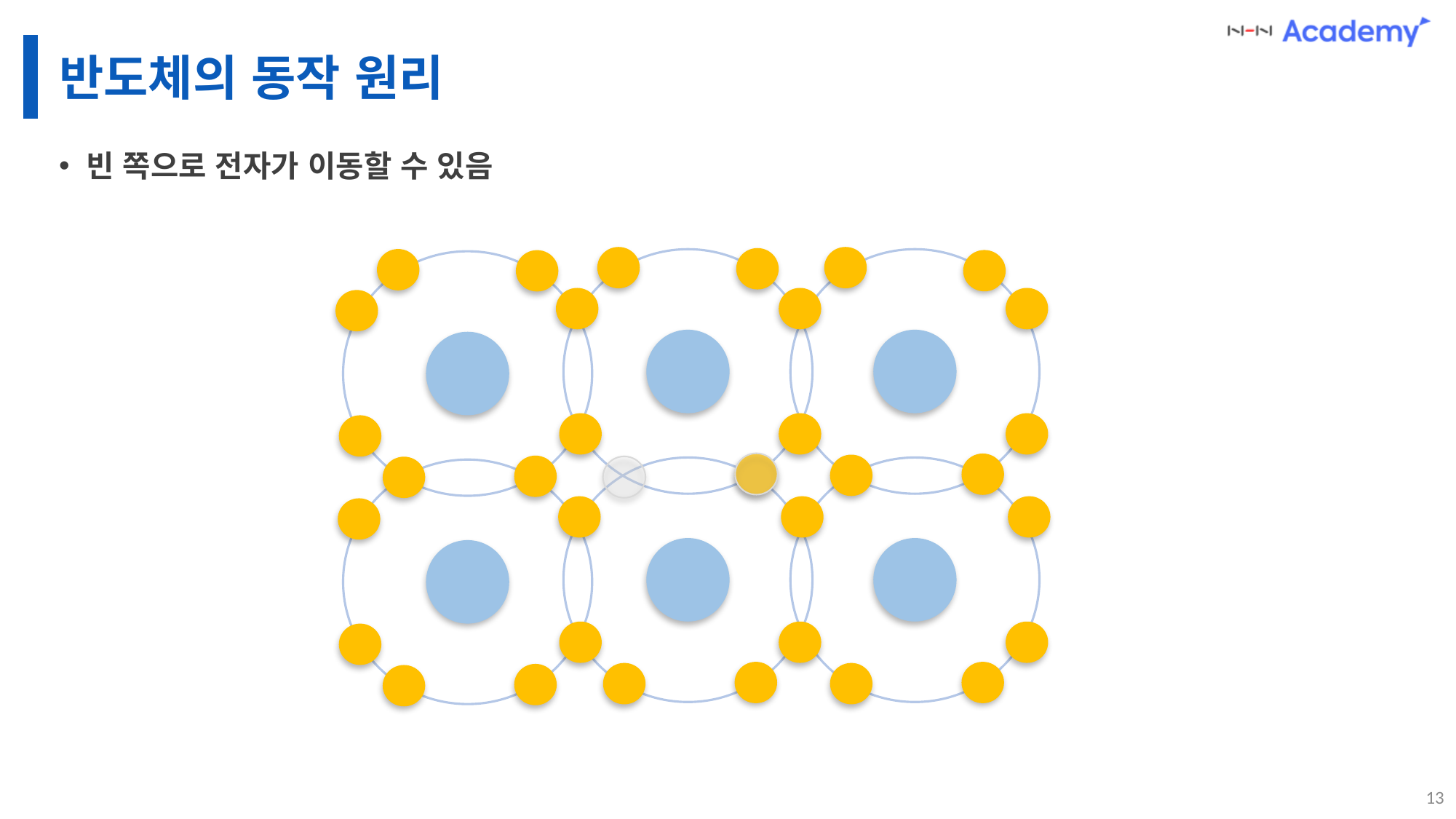

# 반도체의 동작 원리
빈 쪽으로 전자가 이동할 수 있음

13